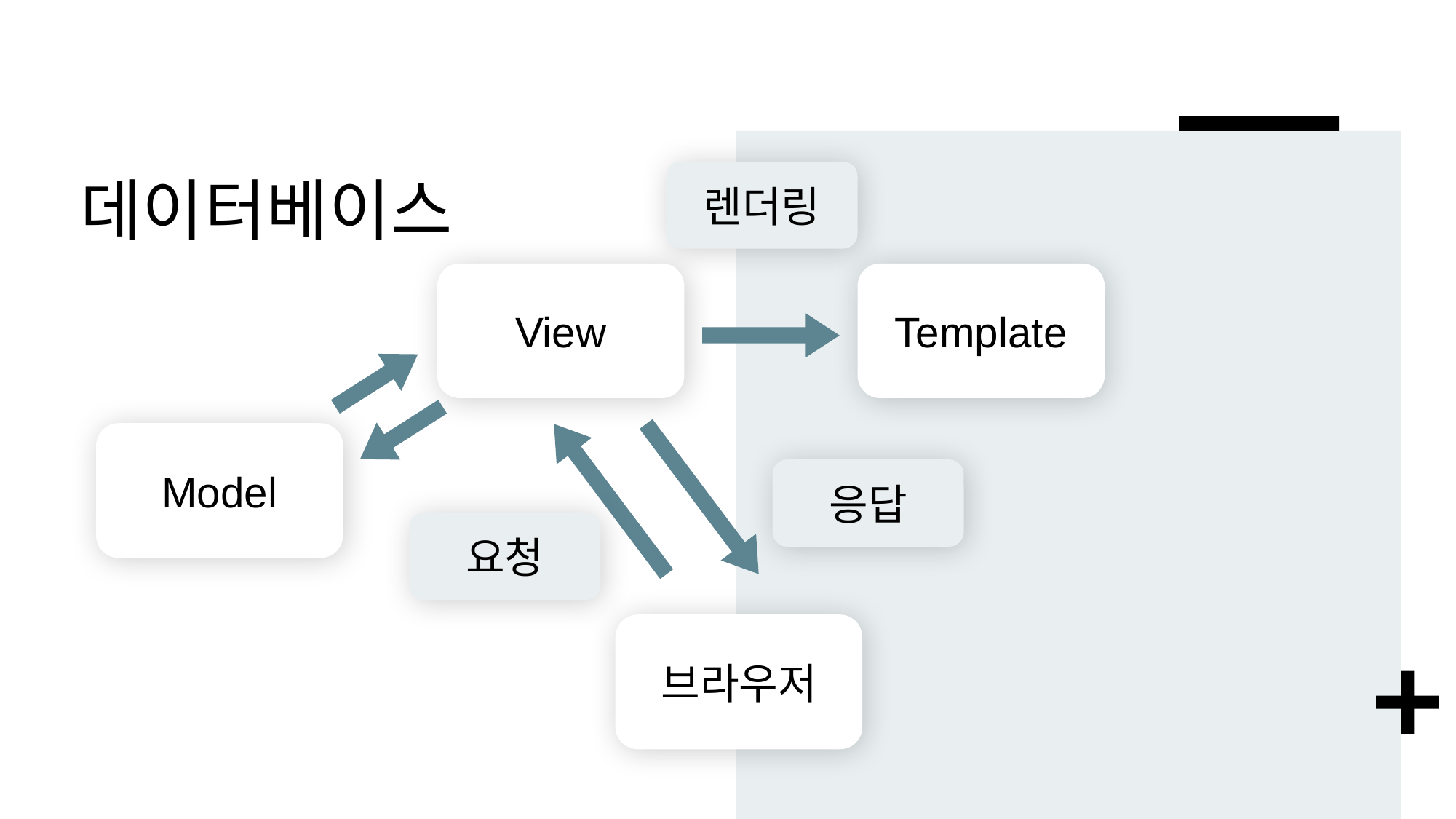

# 데이터베이스
렌더링
View
Template

Model
응답

요청
브라우저